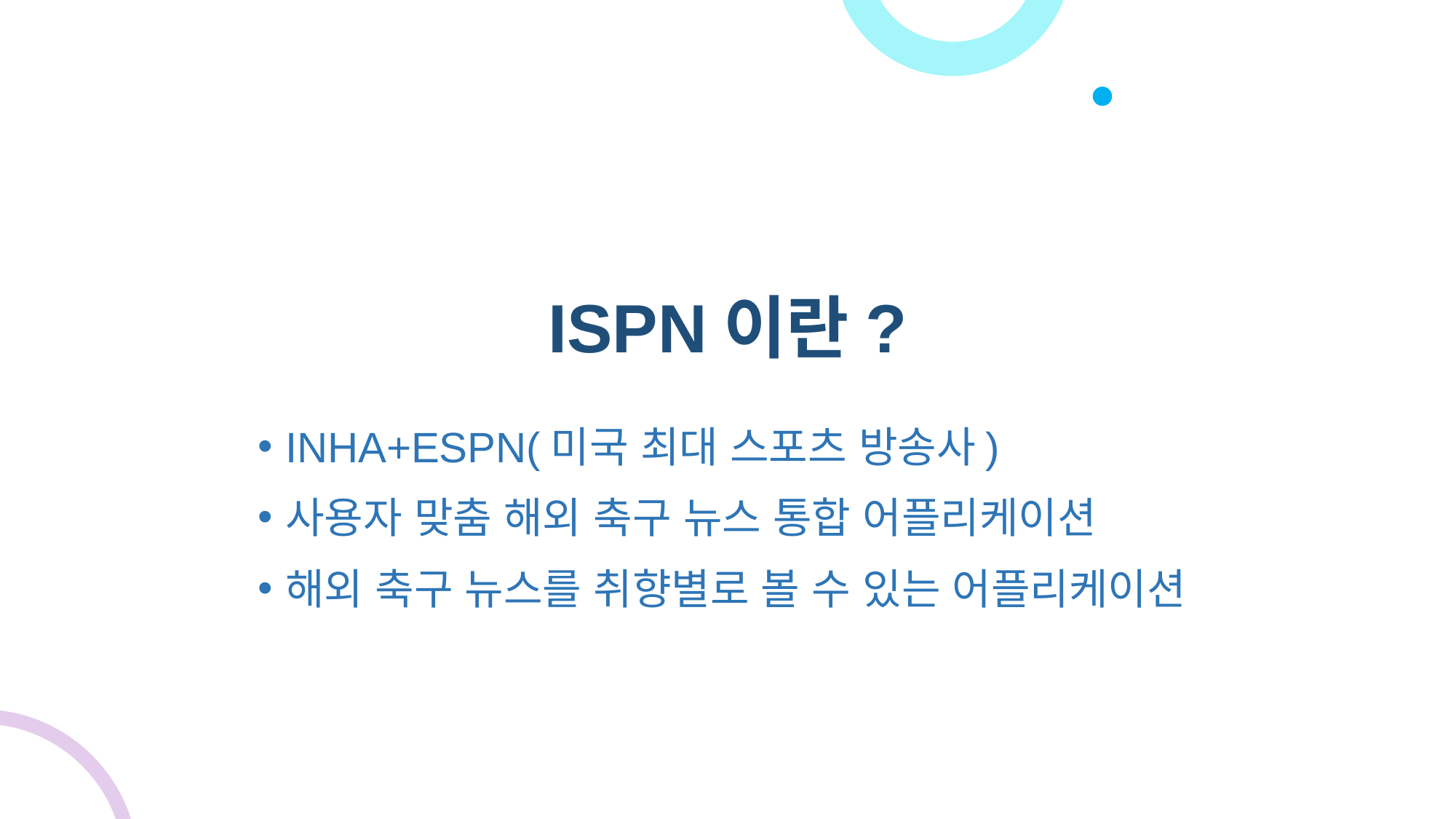

# ISPN이란?
INHA+ESPN(미국 최대 스포츠 방송사)
사용자 맞춤 해외 축구 뉴스 통합 어플리케이션
해외 축구 뉴스를 취향별로 볼 수 있는 어플리케이션